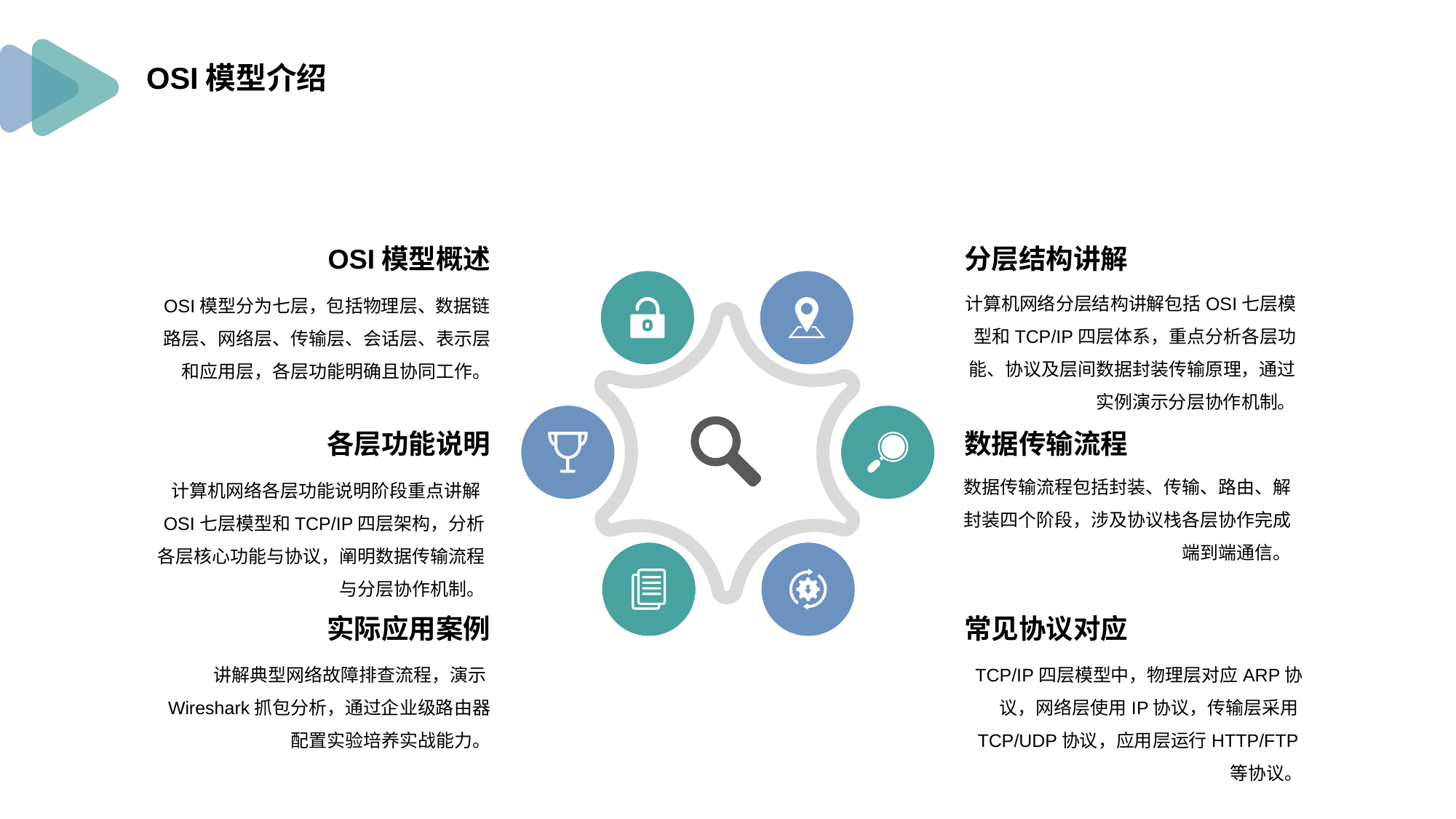

OSI模型介绍
OSI模型概述
OSI模型分为七层，包括物理层、数据链路层、网络层、传输层、会话层、表示层和应用层，各层功能明确且协同工作。
分层结构讲解

计算机网络分层结构讲解包括OSI七层模型和TCP/IP四层体系，重点分析各层功能、协议及层间数据封装传输原理，通过实例演示分层协作机制。

各层功能说明
数据传输流程

数据传输流程包括封装、传输、路由、解封装四个阶段，涉及协议栈各层协作完成端到端通信。
计算机网络各层功能说明阶段重点讲解OSI七层模型和TCP/IP四层架构，分析各层核心功能与协议，阐明数据传输流程与分层协作机制。

实际应用案例
常见协议对应
讲解典型网络故障排查流程，演示Wireshark抓包分析，通过企业级路由器配置实验培养实战能力。
TCP/IP四层模型中，物理层对应ARP协议，网络层使用IP协议，传输层采用TCP/UDP协议，应用层运行HTTP/FTP等协议。